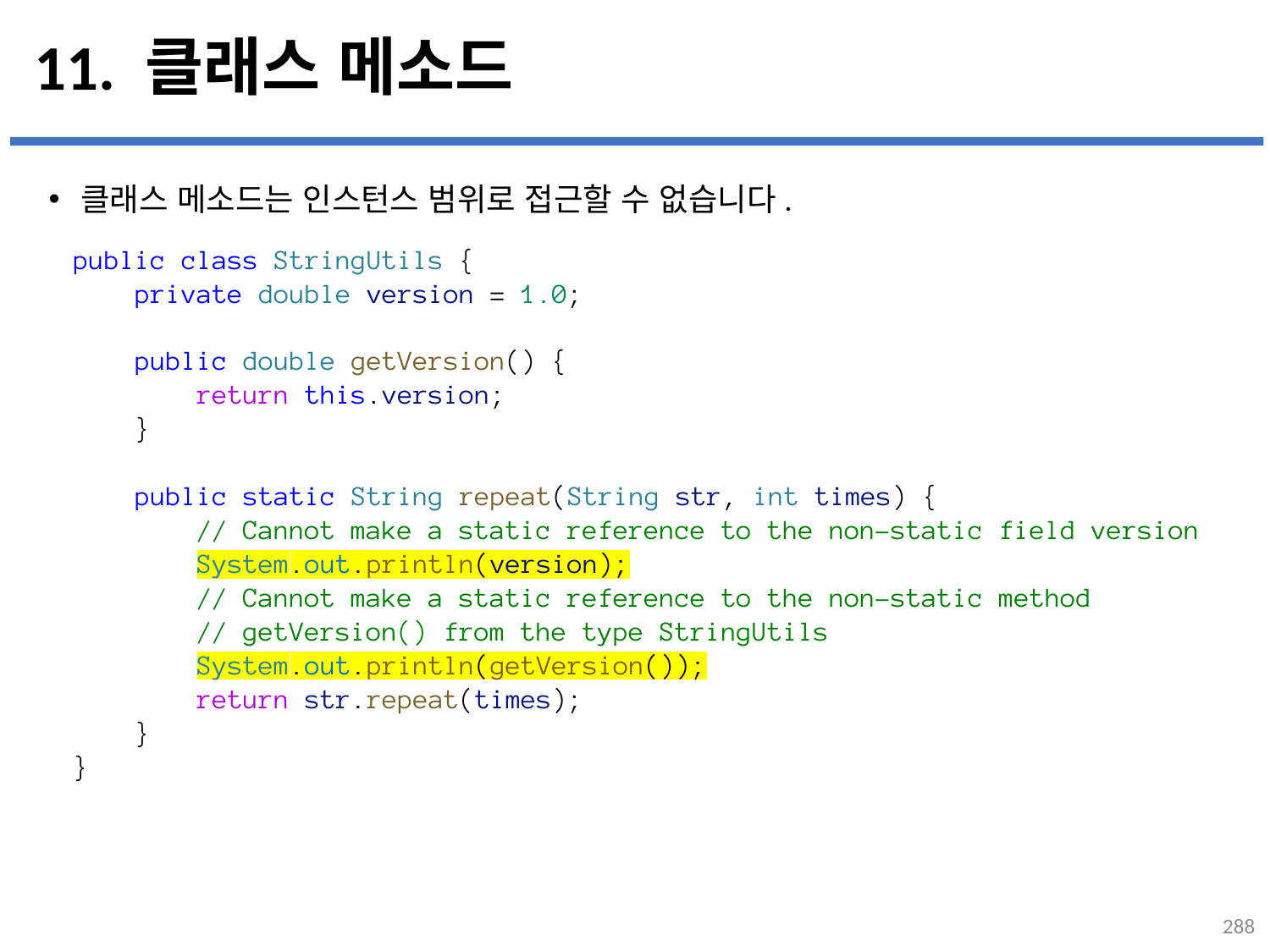

# 11. 클래스 메소드
클래스 메소드는 인스턴스 범위로 접근할 수 없습니다.
...

설명
public class StringUtils {
    private double version = 1.0;
    public double getVersion() {
        return this.version;
    }
    public static String repeat(String str, int times) {
        // Cannot make a static reference to the non-static field version
        System.out.println(version);
        // Cannot make a static reference to the non-static method
        // getVersion() from the type StringUtils
        System.out.println(getVersion());
        return str.repeat(times);
    }
}
288